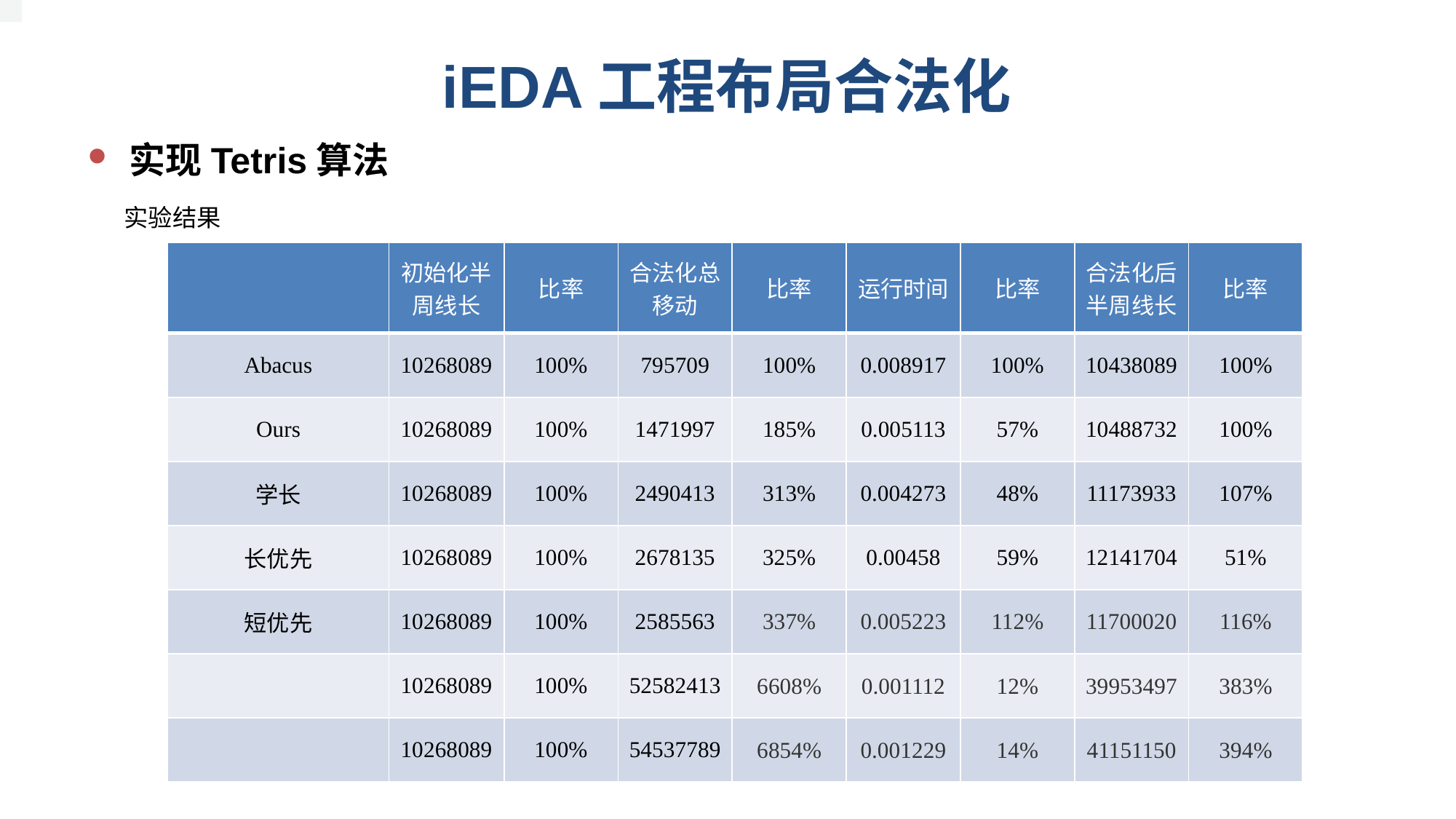

# iEDA工程布局合法化
实现Tetris算法

实验结果
|  | 初始化半周线长 | 比率 | 合法化总移动 | 比率 | 运行时间 | 比率 | 合法化后半周线长 | 比率 |
| --- | --- | --- | --- | --- | --- | --- | --- | --- |
| Abacus | 10268089 | 100% | 795709 | 100% | 0.008917 | 100% | 10438089 | 100% |
| Ours | 10268089 | 100% | 1471997 | 185% | 0.005113 | 57% | 10488732 | 100% |
| 学长 | 10268089 | 100% | 2490413 | 313% | 0.004273 | 48% | 11173933 | 107% |
| 长优先 | 10268089 | 100% | 2678135 | 325% | 0.00458 | 59% | 12141704 | 51% |
| 短优先 | 10268089 | 100% | 2585563 | 337% | 0.005223 | 112% | 11700020 | 116% |
|  | 10268089 | 100% | 52582413 | 6608% | 0.001112 | 12% | 39953497 | 383% |
|  | 10268089 | 100% | 54537789 | 6854% | 0.001229 | 14% | 41151150 | 394% |